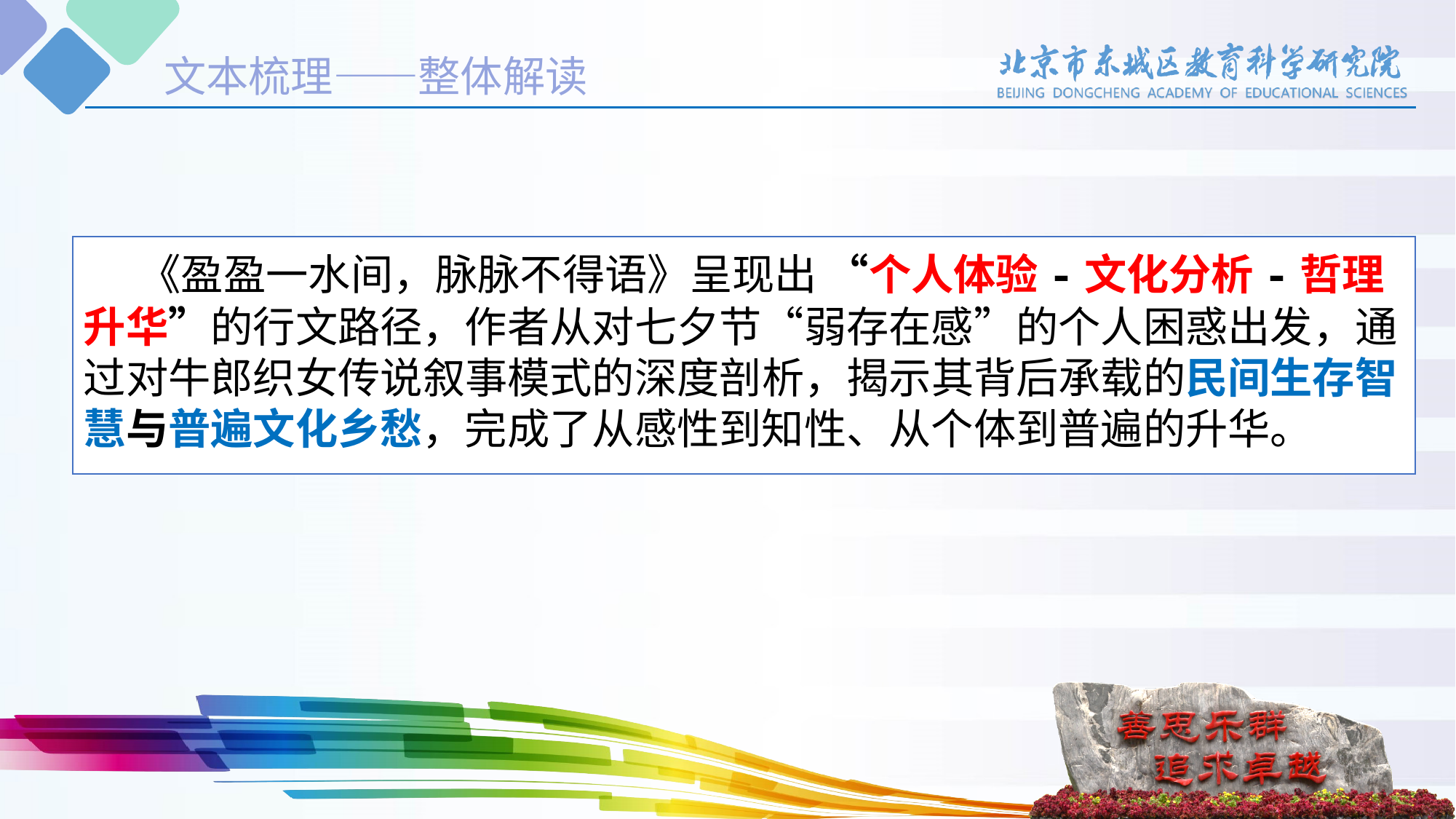

文本梳理——整体解读
    《盈盈一水间，脉脉不得语》呈现出 “个人体验-文化分析-哲理升华”的行文路径，作者从对七夕节“弱存在感”的个人困惑出发，通过对牛郎织女传说叙事模式的深度剖析，揭示其背后承载的民间生存智慧与普遍文化乡愁，完成了从感性到知性、从个体到普遍的升华。